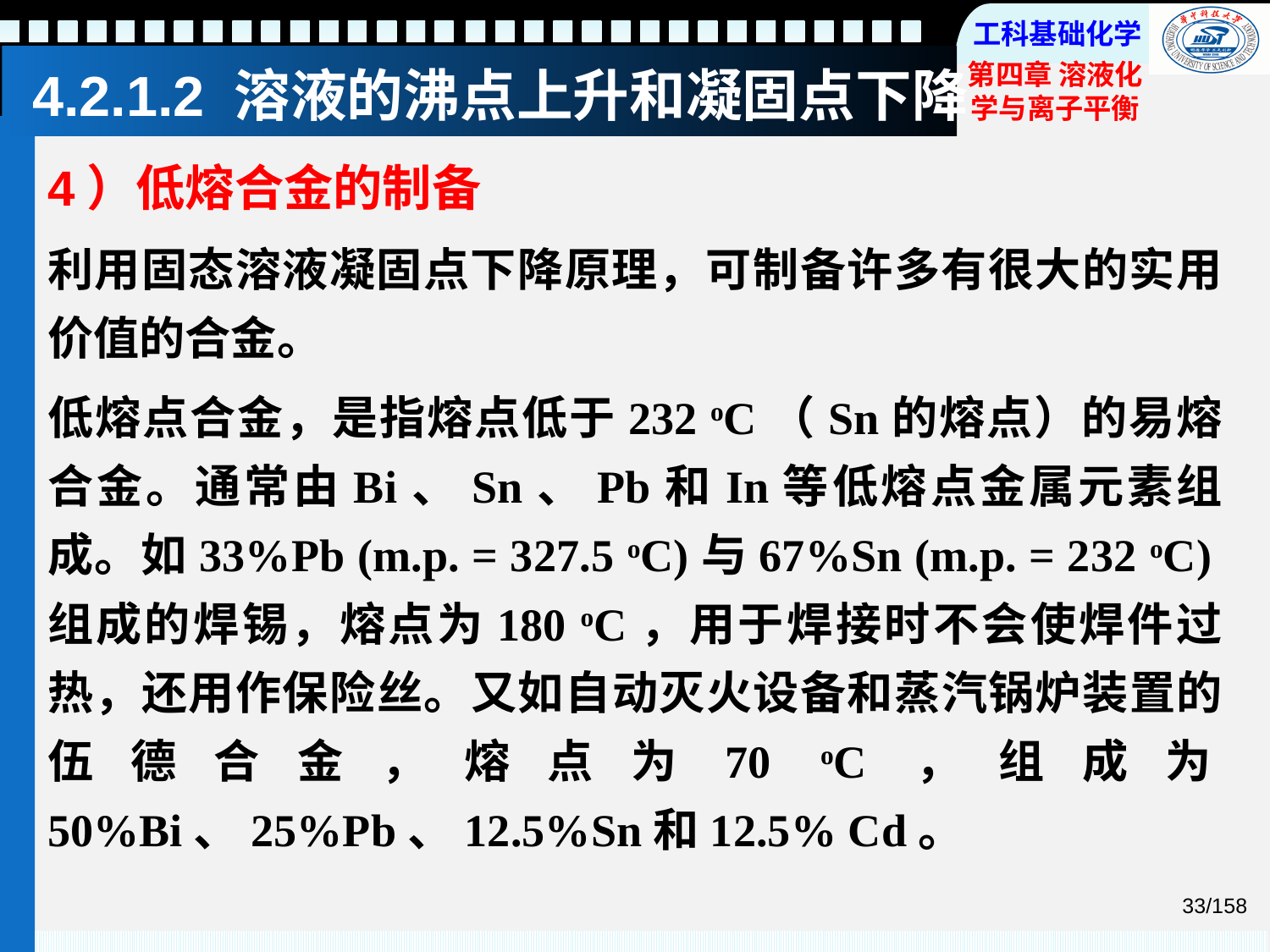

# 4.2.1.2 溶液的沸点上升和凝固点下降
4）低熔合金的制备
利用固态溶液凝固点下降原理，可制备许多有很大的实用价值的合金。
低熔点合金，是指熔点低于232 oC（Sn的熔点）的易熔合金。通常由Bi、Sn、Pb和In等低熔点金属元素组成。如33%Pb (m.p. = 327.5 oC)与67%Sn (m.p. = 232 oC)组成的焊锡，熔点为180 oC，用于焊接时不会使焊件过热，还用作保险丝。又如自动灭火设备和蒸汽锅炉装置的伍德合金，熔点为70 oC，组成为50%Bi、25%Pb、12.5%Sn和12.5% Cd。